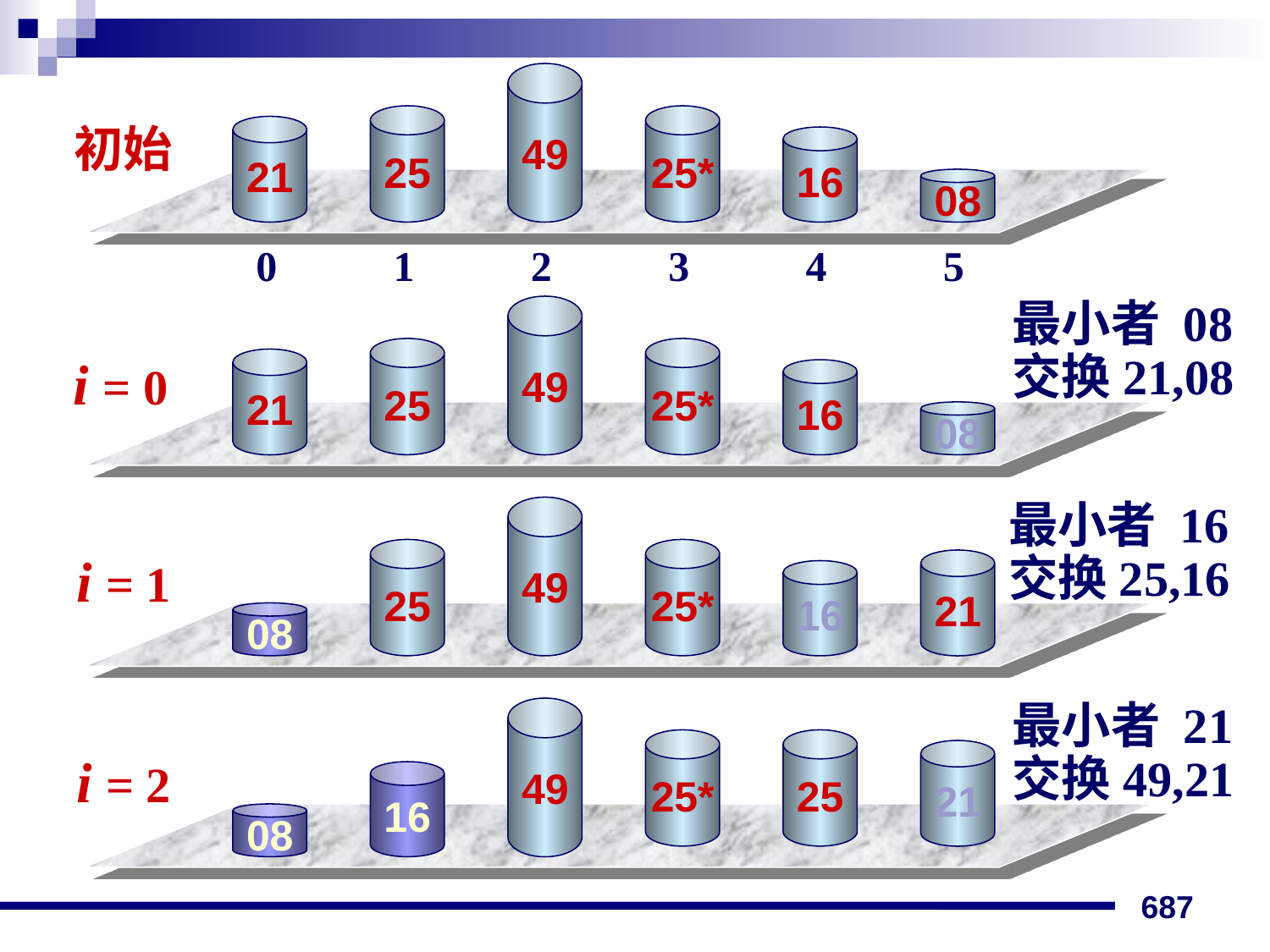

49
25
25*
初始
21
16

08
0           1           2           3           4           5
最小者 08
交换21,08
49
25
25*
i = 0
21
16

08
最小者 16
交换25,16
49
i = 1
25
25*
21
16

08

最小者 21
交换49,21
49
25*
25
i = 2
21
16

08
687